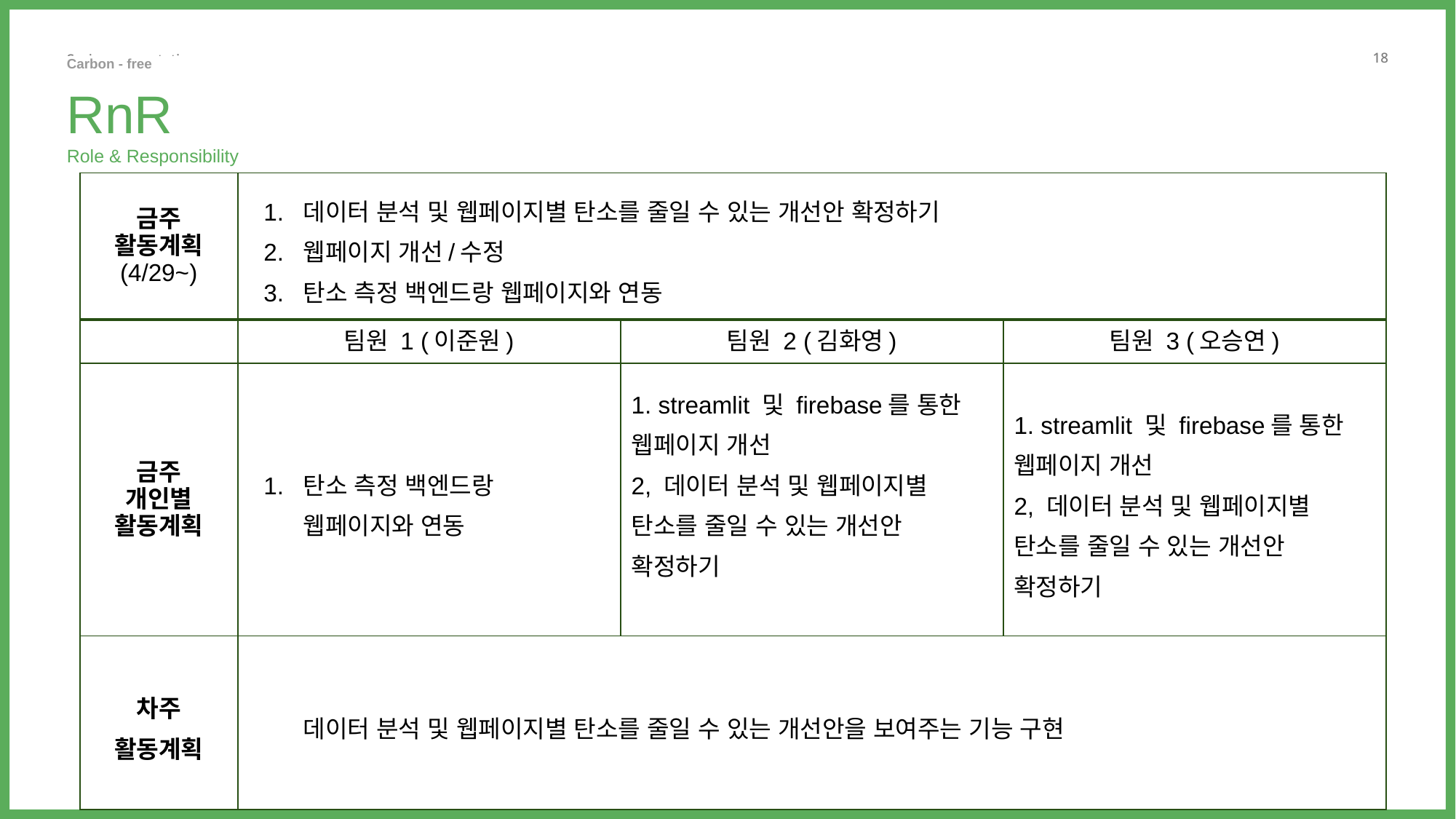

Carbon - free             ㅤ

RnR
Role & Responsibility
| 금주 활동계획 (4/29~) | 데이터 분석 및 웹페이지별 탄소를 줄일 수 있는 개선안 확정하기 웹페이지 개선/수정 탄소 측정 백엔드랑 웹페이지와 연동 |  |  |
| --- | --- | --- | --- |
|  | 팀원 1 (이준원) | 팀원 2 (김화영) | 팀원 3 (오승연) |
| 금주 개인별 활동계획 | 탄소 측정 백엔드랑 웹페이지와 연동 | 1. streamlit 및 firebase를 통한 웹페이지 개선 2, 데이터 분석 및 웹페이지별 탄소를 줄일 수 있는 개선안 확정하기 | 1. streamlit 및 firebase를 통한 웹페이지 개선 2, 데이터 분석 및 웹페이지별 탄소를 줄일 수 있는 개선안 확정하기 |
| 차주 활동계획 | 데이터 분석 및 웹페이지별 탄소를 줄일 수 있는 개선안을 보여주는 기능 구현 |  |  |